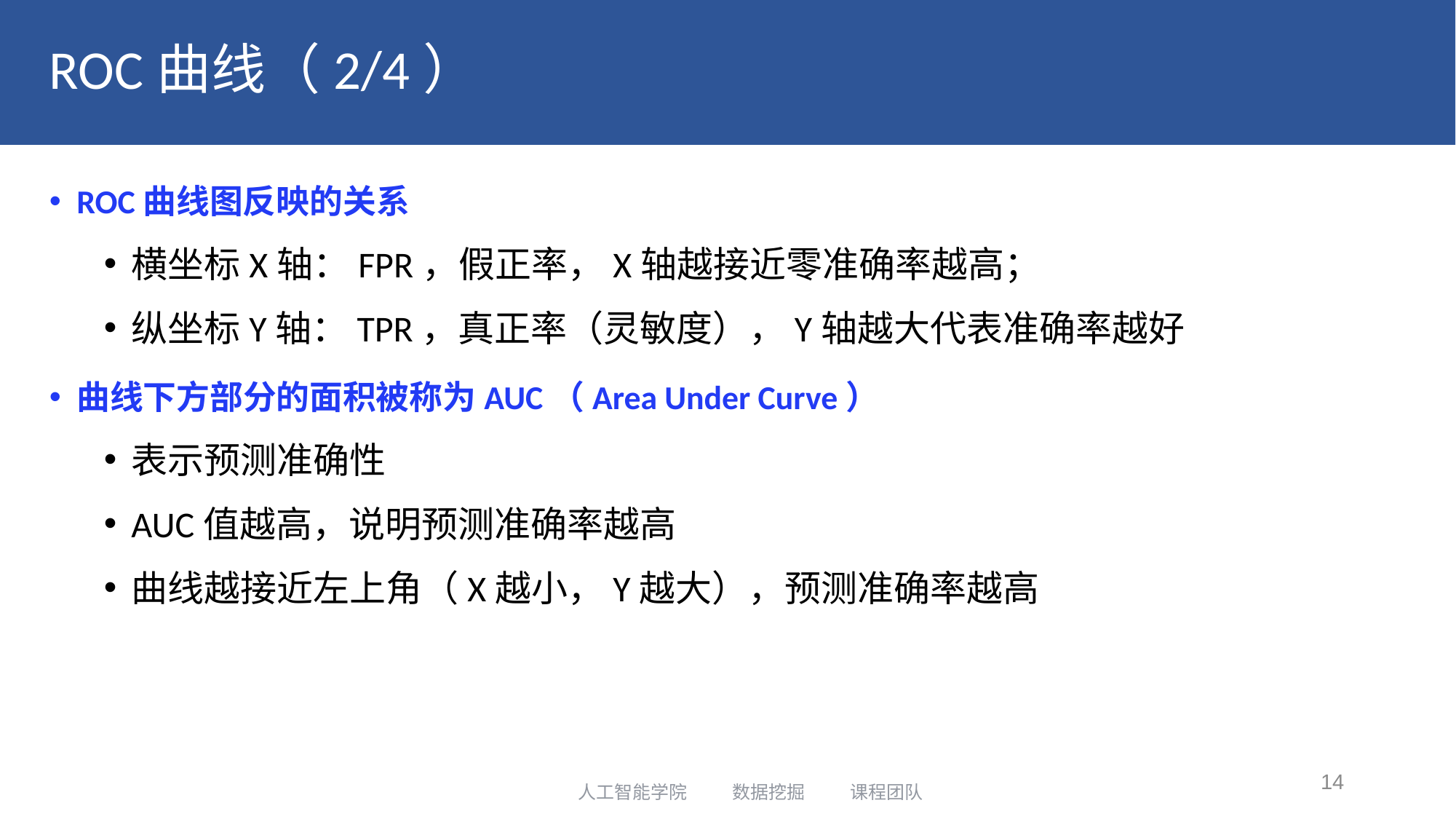

# ROC曲线（2/4）
ROC曲线图反映的关系
横坐标X轴：FPR，假正率，X轴越接近零准确率越高；
纵坐标Y轴：TPR，真正率（灵敏度），Y轴越大代表准确率越好
曲线下方部分的面积被称为AUC（Area Under Curve）
表示预测准确性
AUC值越高，说明预测准确率越高
曲线越接近左上角（X越小，Y越大），预测准确率越高

14
人工智能学院        数据挖掘        课程团队